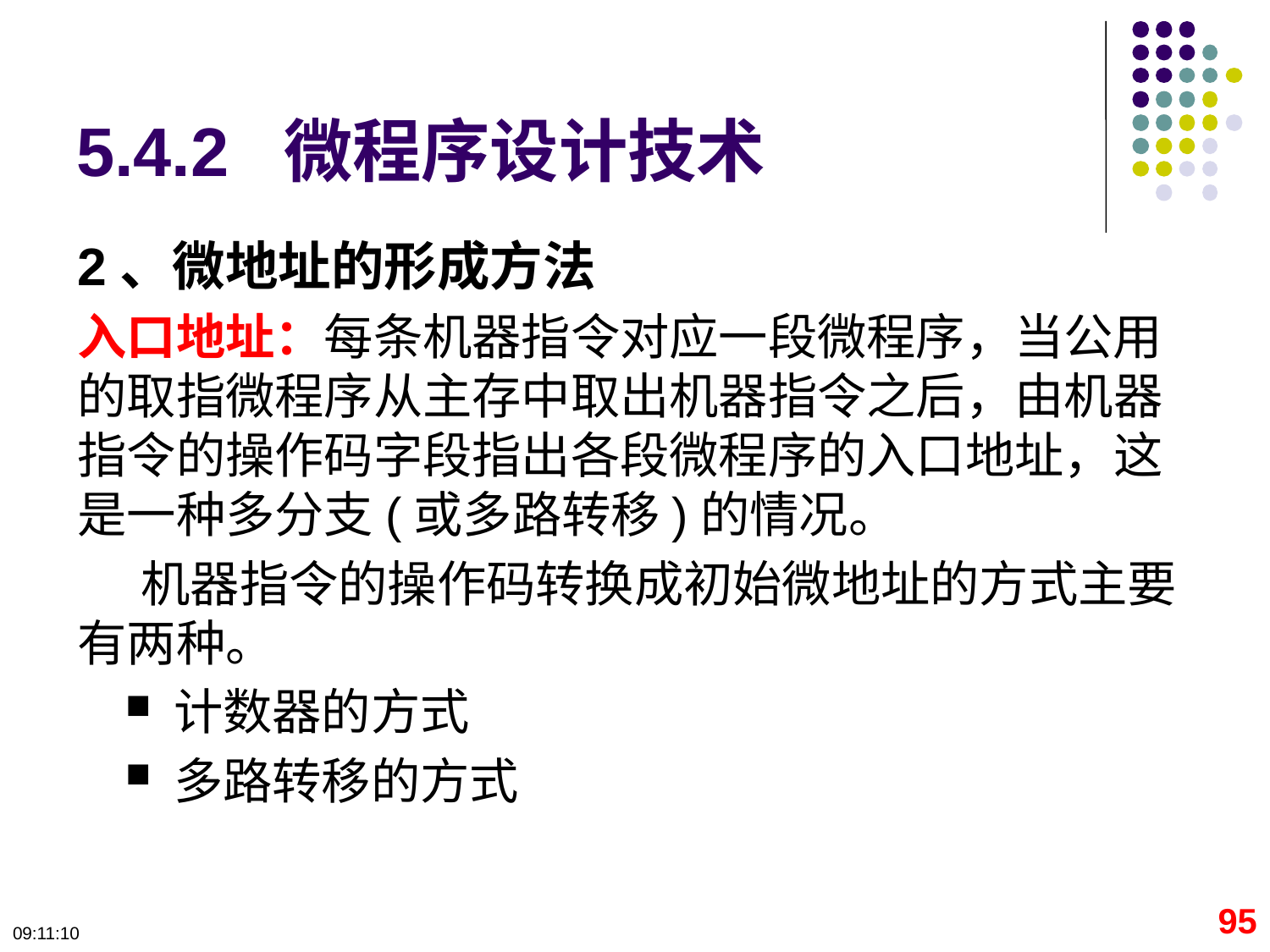

# 5.4.2  微程序设计技术
2、微地址的形成方法
入口地址：每条机器指令对应一段微程序，当公用的取指微程序从主存中取出机器指令之后，由机器指令的操作码字段指出各段微程序的入口地址，这是一种多分支(或多路转移)的情况。
机器指令的操作码转换成初始微地址的方式主要有两种。
计数器的方式
多路转移的方式
95
09:11:10